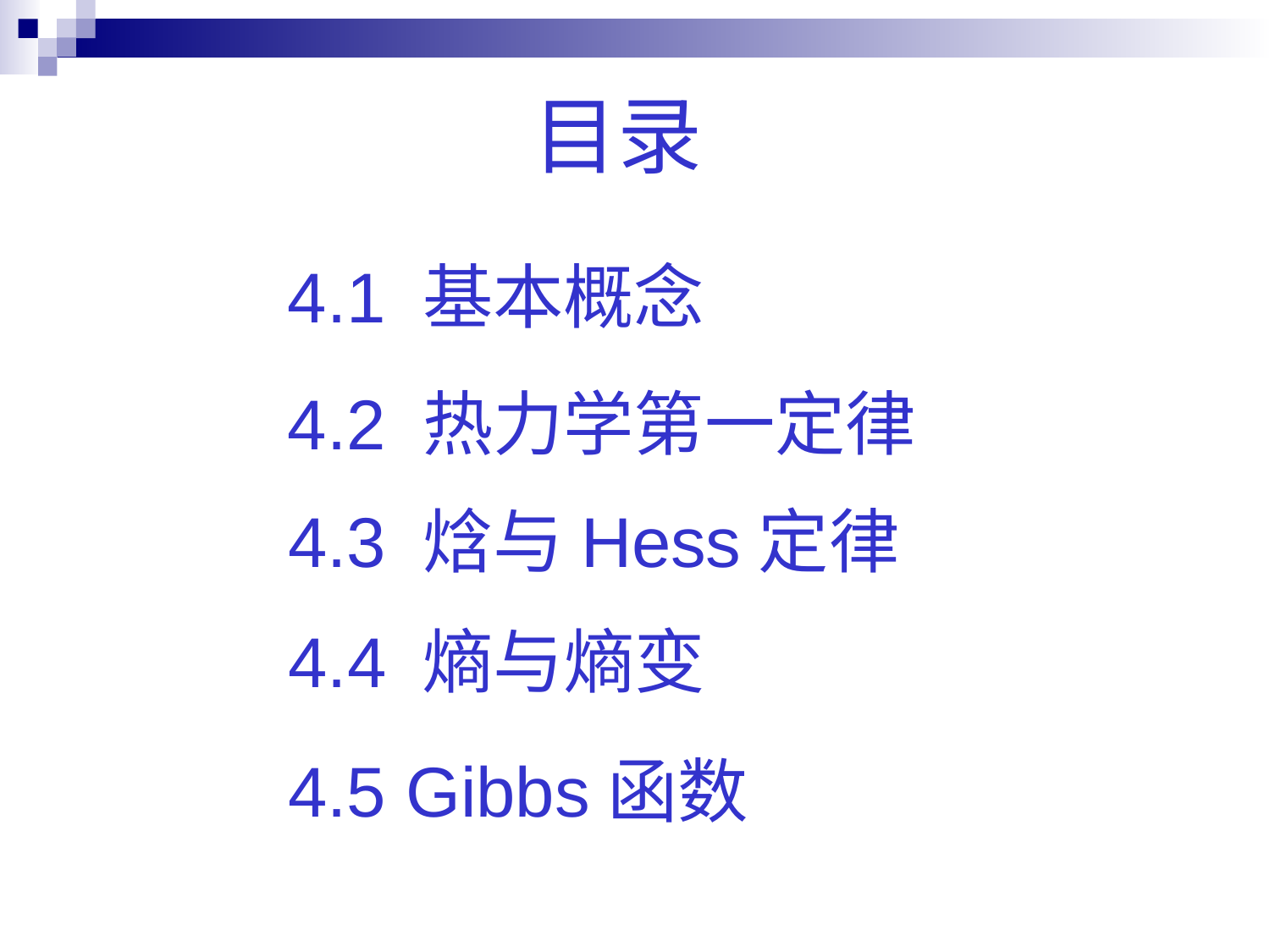

目录
4.1 基本概念
4.2 热力学第一定律
4.3 焓与Hess定律
4.4 熵与熵变
4.5 Gibbs函数